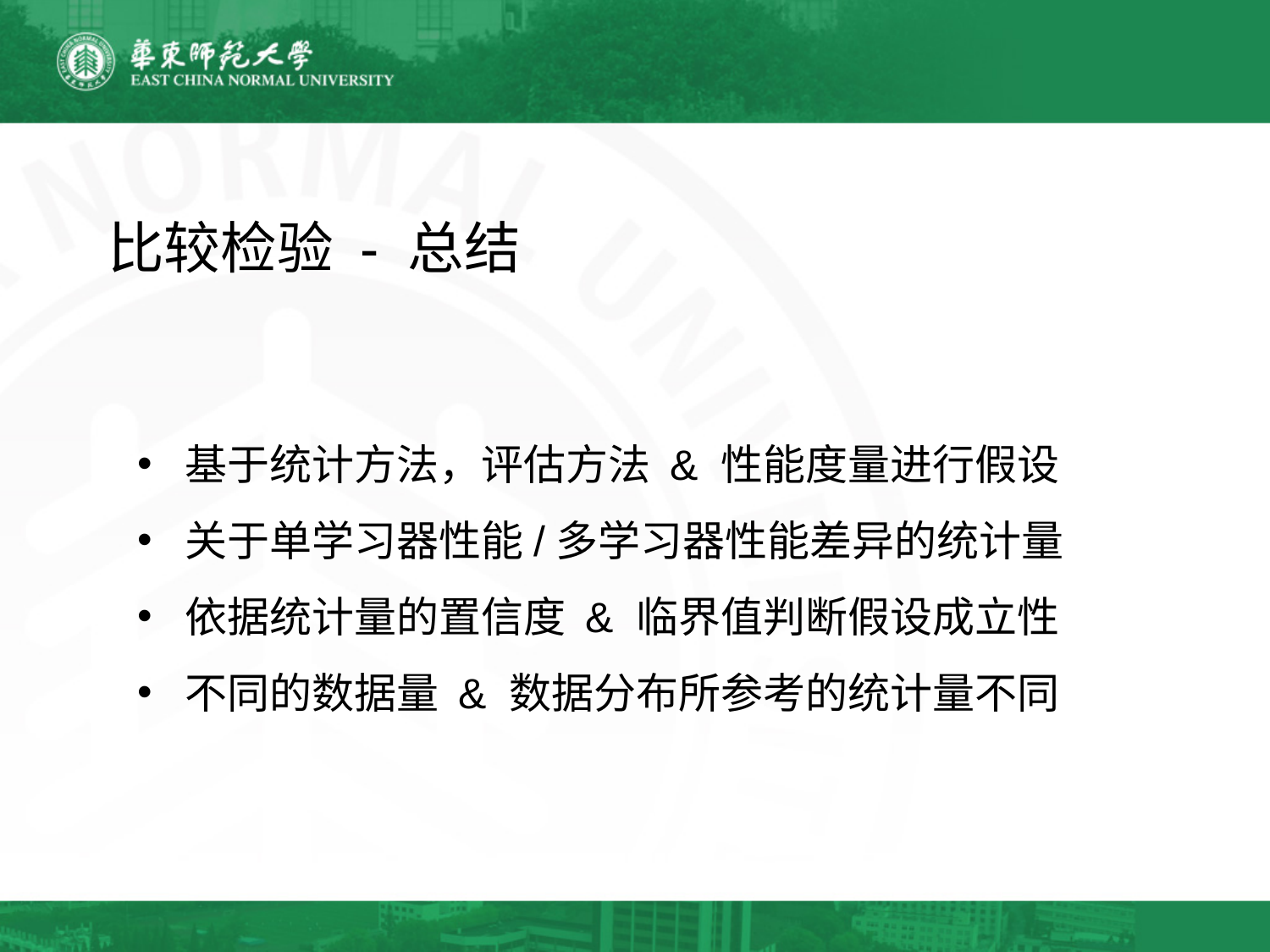

比较检验 - 总结
基于统计方法，评估方法 & 性能度量进行假设
关于单学习器性能/多学习器性能差异的统计量
依据统计量的置信度 & 临界值判断假设成立性
不同的数据量 & 数据分布所参考的统计量不同